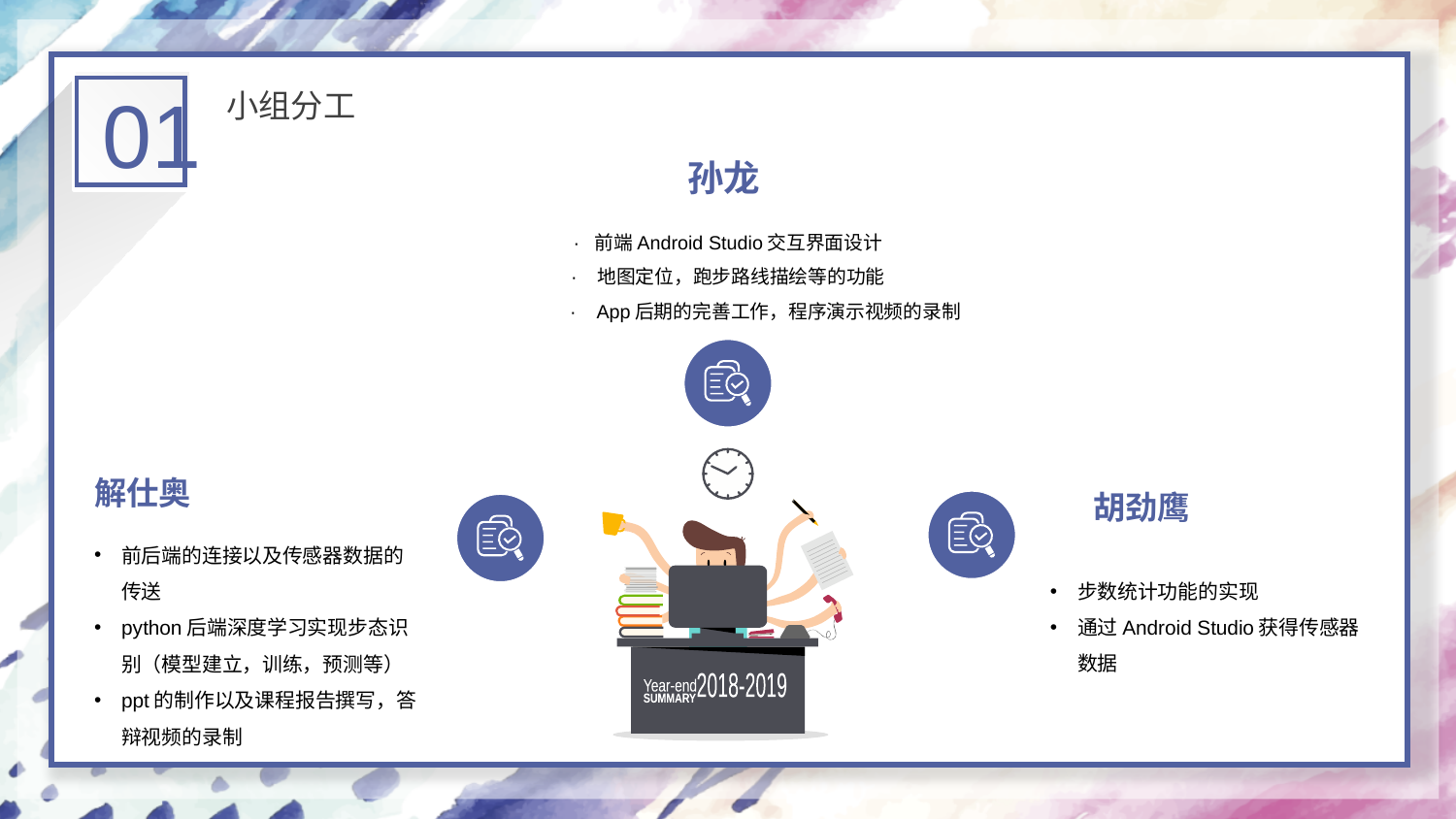

01
小组分工
孙龙
·  前端Android Studio交互界面设计
·   地图定位，跑步路线描绘等的功能
              ·    App后期的完善工作，程序演示视频的录制
解仕奥
胡劲鹰
前后端的连接以及传感器数据的传送
python后端深度学习实现步态识别（模型建立，训练，预测等）
ppt的制作以及课程报告撰写，答辩视频的录制

步数统计功能的实现
通过Android Studio获得传感器数据

2018-2019
Year-end
SUMMARY